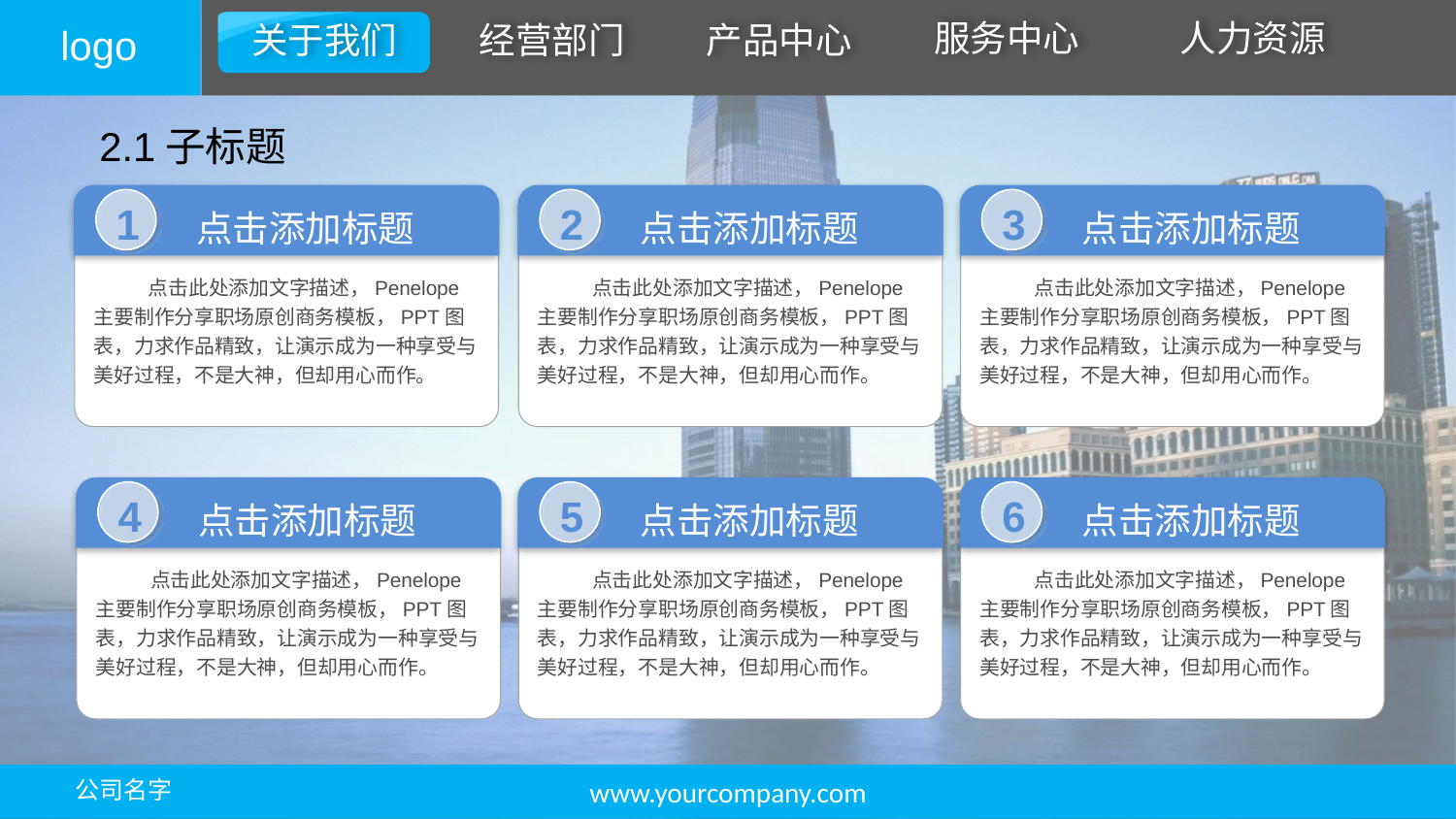

2.1子标题

1
点击添加标题
点击此处添加文字描述，Penelope主要制作分享职场原创商务模板，PPT图表，力求作品精致，让演示成为一种享受与美好过程，不是大神，但却用心而作。

2
点击添加标题
点击此处添加文字描述，Penelope主要制作分享职场原创商务模板，PPT图表，力求作品精致，让演示成为一种享受与美好过程，不是大神，但却用心而作。

3
点击添加标题
点击此处添加文字描述，Penelope主要制作分享职场原创商务模板，PPT图表，力求作品精致，让演示成为一种享受与美好过程，不是大神，但却用心而作。

4
点击添加标题
点击此处添加文字描述，Penelope主要制作分享职场原创商务模板，PPT图表，力求作品精致，让演示成为一种享受与美好过程，不是大神，但却用心而作。

5
点击添加标题
点击此处添加文字描述，Penelope主要制作分享职场原创商务模板，PPT图表，力求作品精致，让演示成为一种享受与美好过程，不是大神，但却用心而作。

6
点击添加标题
点击此处添加文字描述，Penelope主要制作分享职场原创商务模板，PPT图表，力求作品精致，让演示成为一种享受与美好过程，不是大神，但却用心而作。